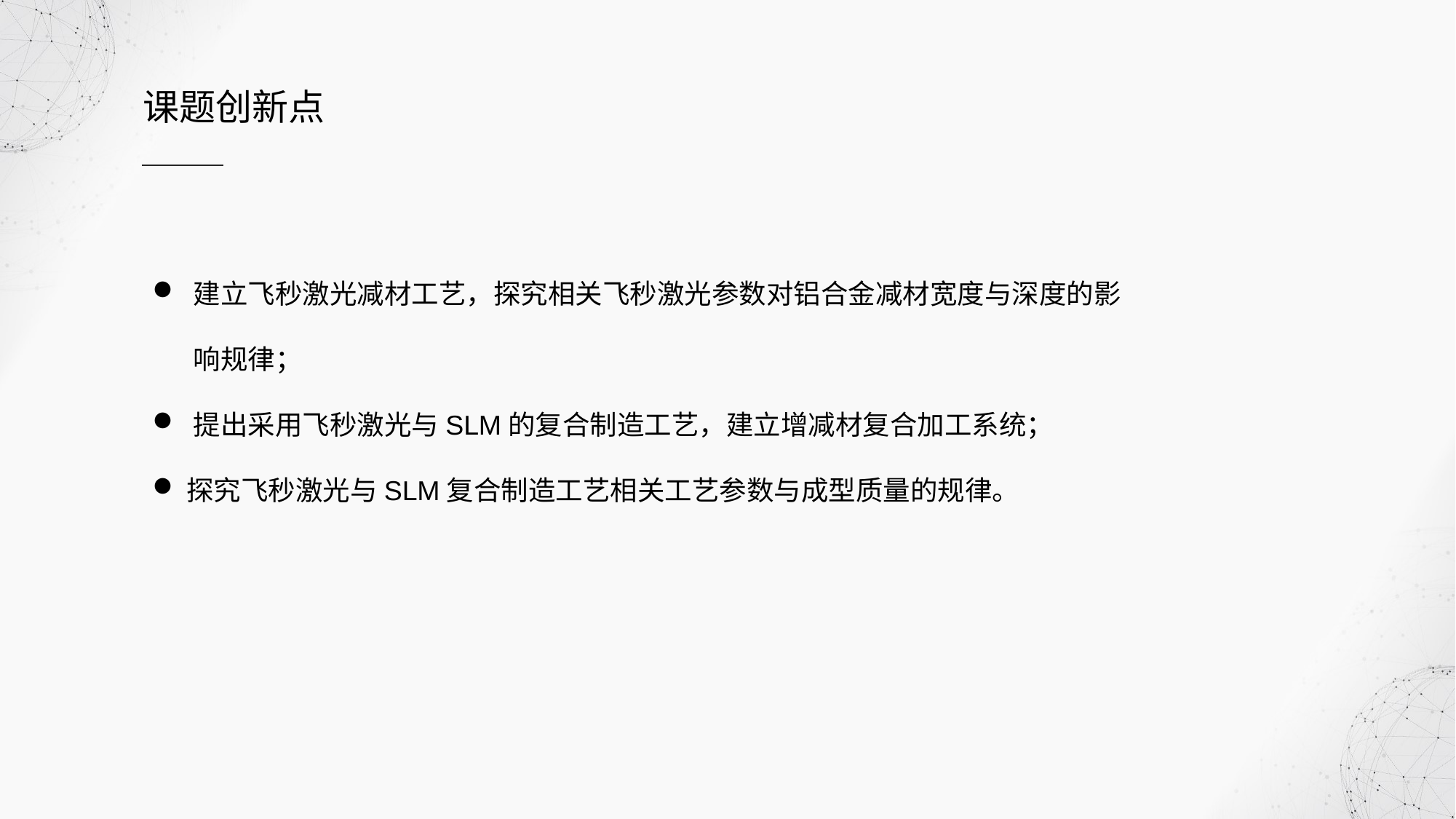

课题创新点
建立飞秒激光减材工艺，探究相关飞秒激光参数对铝合金减材宽度与深度的影响规律；
提出采用飞秒激光与SLM的复合制造工艺，建立增减材复合加工系统；
探究飞秒激光与SLM复合制造工艺相关工艺参数与成型质量的规律。